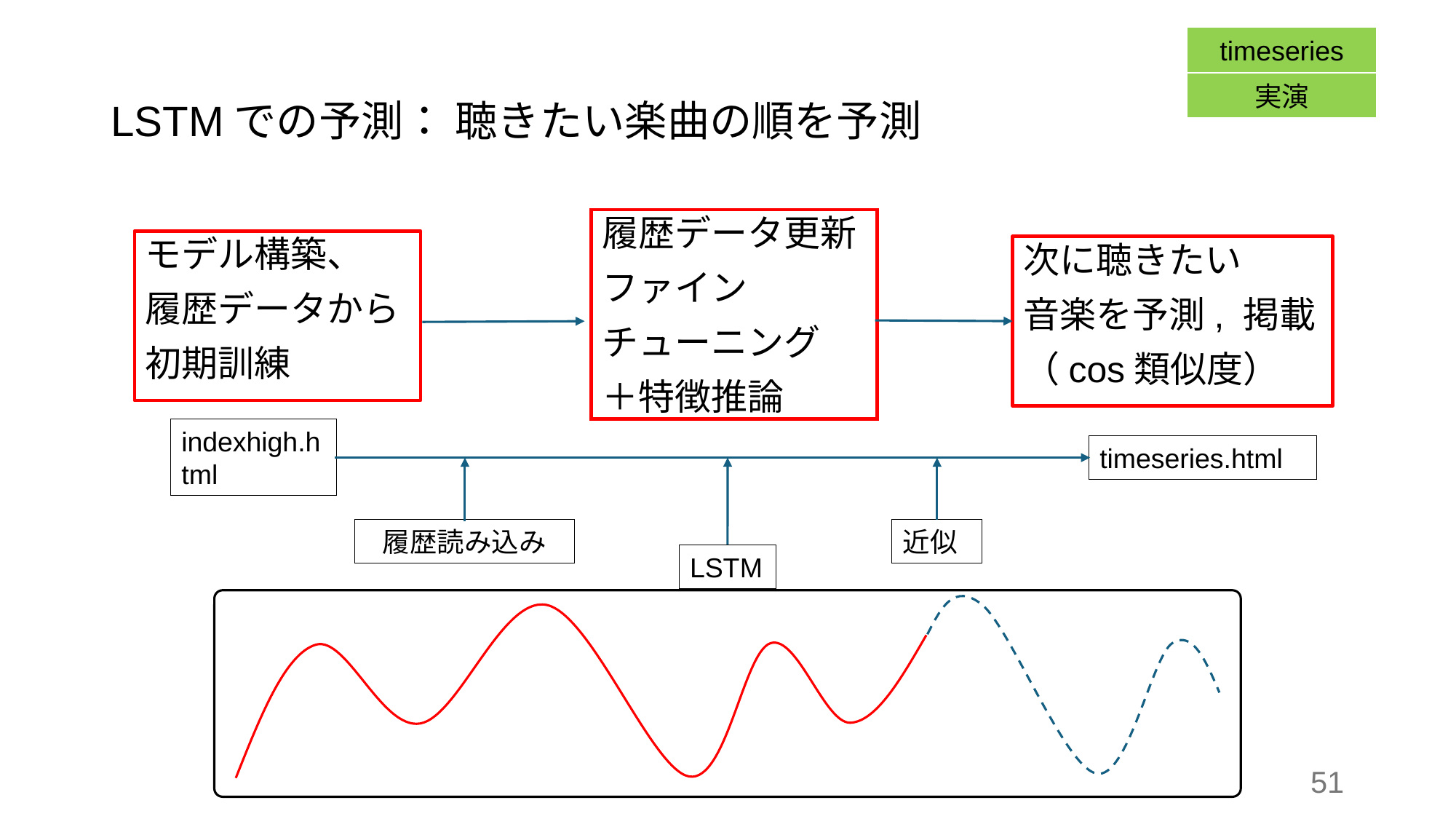

timeseries
# LSTMでの予測： 聴きたい楽曲の順を予測
実演
履歴データ更新
ファイン
チューニング
＋特徴推論

モデル構築、
履歴データから
初期訓練
次に聴きたい
音楽を予測, 掲載
（cos類似度）

indexhigh.html
timeseries.html
近似
履歴読み込み
LSTM

51